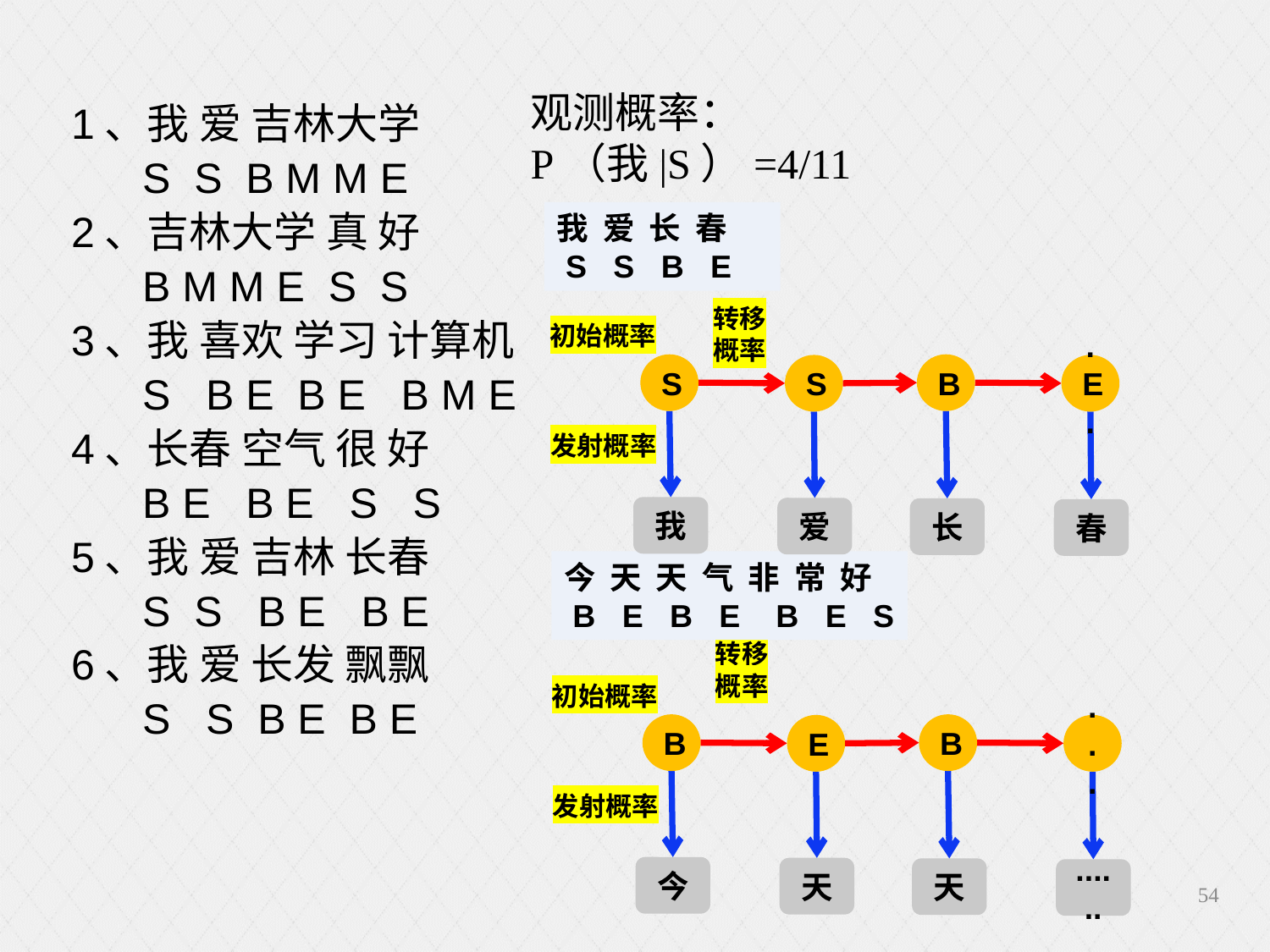

观测概率：
P（我|S）=4/11
1、我 爱 吉林大学
      S  S  B M M E
2、吉林大学 真 好
      B M M E  S  S
3、我 喜欢 学习 计算机
      S   B E  B E   B M E
4、长春 空气 很 好
      B E   B E   S   S
5、我 爱 吉林 长春
      S  S   B E   B E
6、我 爱 长发 飘飘
      S   S  B E  B E

我  爱  长  春
 S   S   B   E
转移概率
初始概率
S
B
S
.E.
发射概率
我
爱
长
春
今  天  天  气  非  常  好
 B   E   B   E    B   E   S
转移概率
初始概率
B
B
E
...
发射概率
今
天
天
......
54